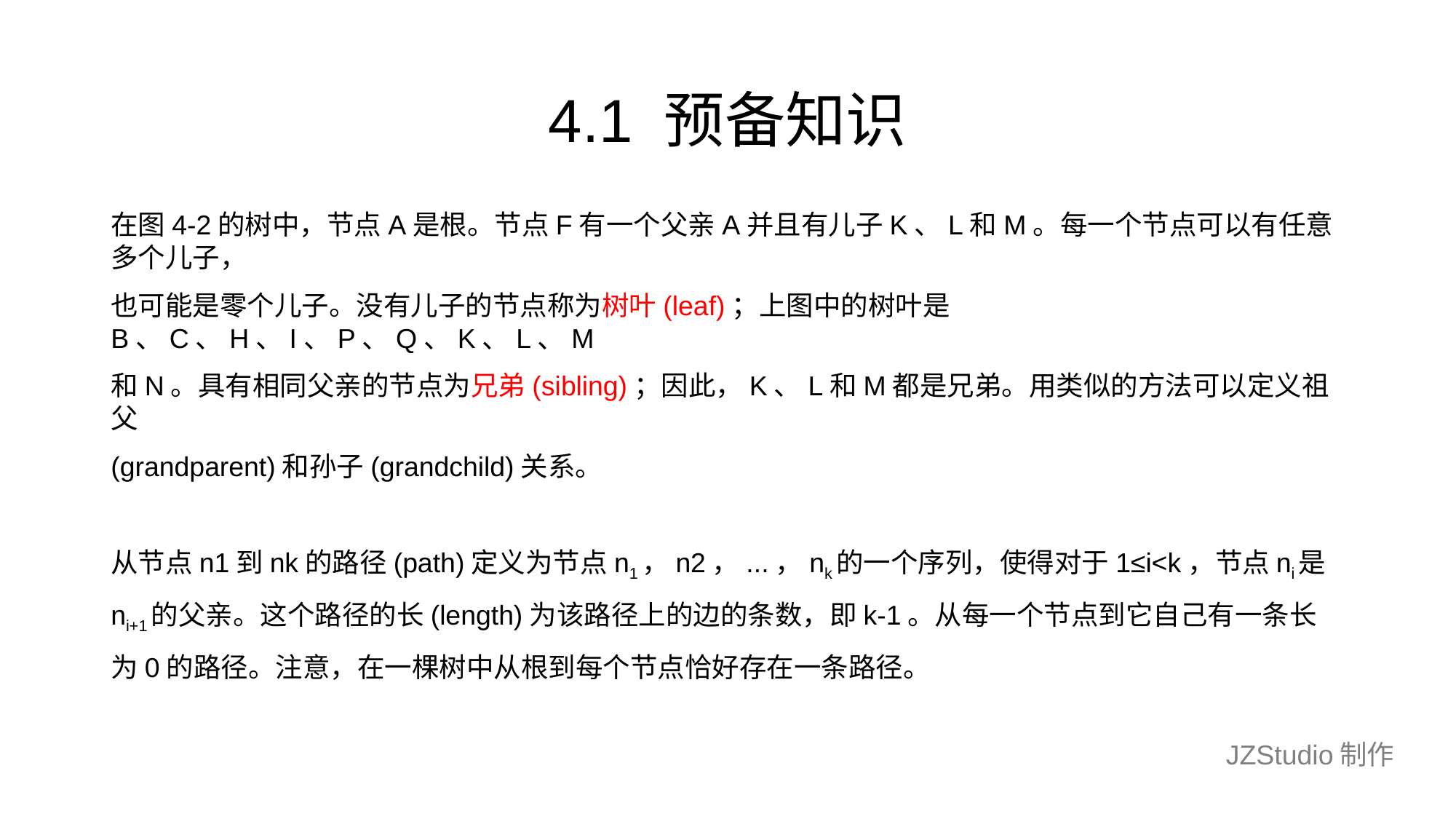

# 4.1 预备知识
在图4-2的树中，节点A是根。节点F有一个父亲A并且有儿子K、L和M。每一个节点可以有任意多个儿子，
也可能是零个儿子。没有儿子的节点称为树叶(leaf)；上图中的树叶是B、C、H、I、P、Q、K、L、M
和N。具有相同父亲的节点为兄弟(sibling)；因此，K、L和M都是兄弟。用类似的方法可以定义祖父
(grandparent)和孙子(grandchild)关系。

从节点n1到nk的路径(path)定义为节点n1，n2，...，nk的一个序列，使得对于1≤i<k，节点ni是
ni+1的父亲。这个路径的长(length)为该路径上的边的条数，即k-1。从每一个节点到它自己有一条长
为0的路径。注意，在一棵树中从根到每个节点恰好存在一条路径。